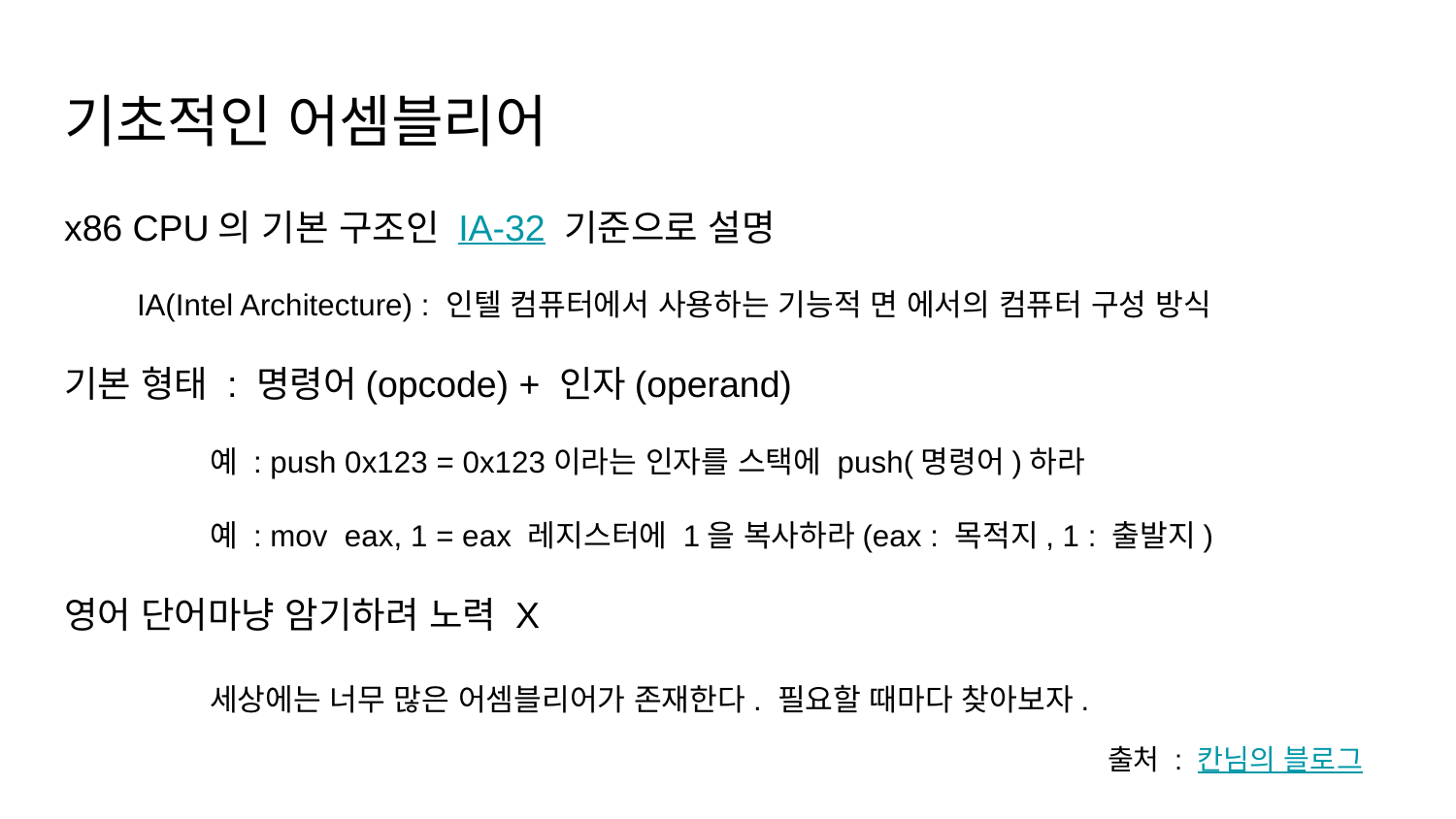

# 기초적인 어셈블리어
x86 CPU의 기본 구조인 IA-32 기준으로 설명
IA(Intel Architecture) : 인텔 컴퓨터에서 사용하는 기능적 면 에서의 컴퓨터 구성 방식
기본 형태 : 명령어(opcode) + 인자(operand)
	예 : push 0x123 = 0x123이라는 인자를 스택에 push(명령어)하라
	예 : mov  eax, 1 = eax 레지스터에 1을 복사하라(eax : 목적지, 1 : 출발지)
영어 단어마냥 암기하려 노력 X
	세상에는 너무 많은 어셈블리어가 존재한다. 필요할 때마다 찾아보자.

출처 : 칸님의 블로그